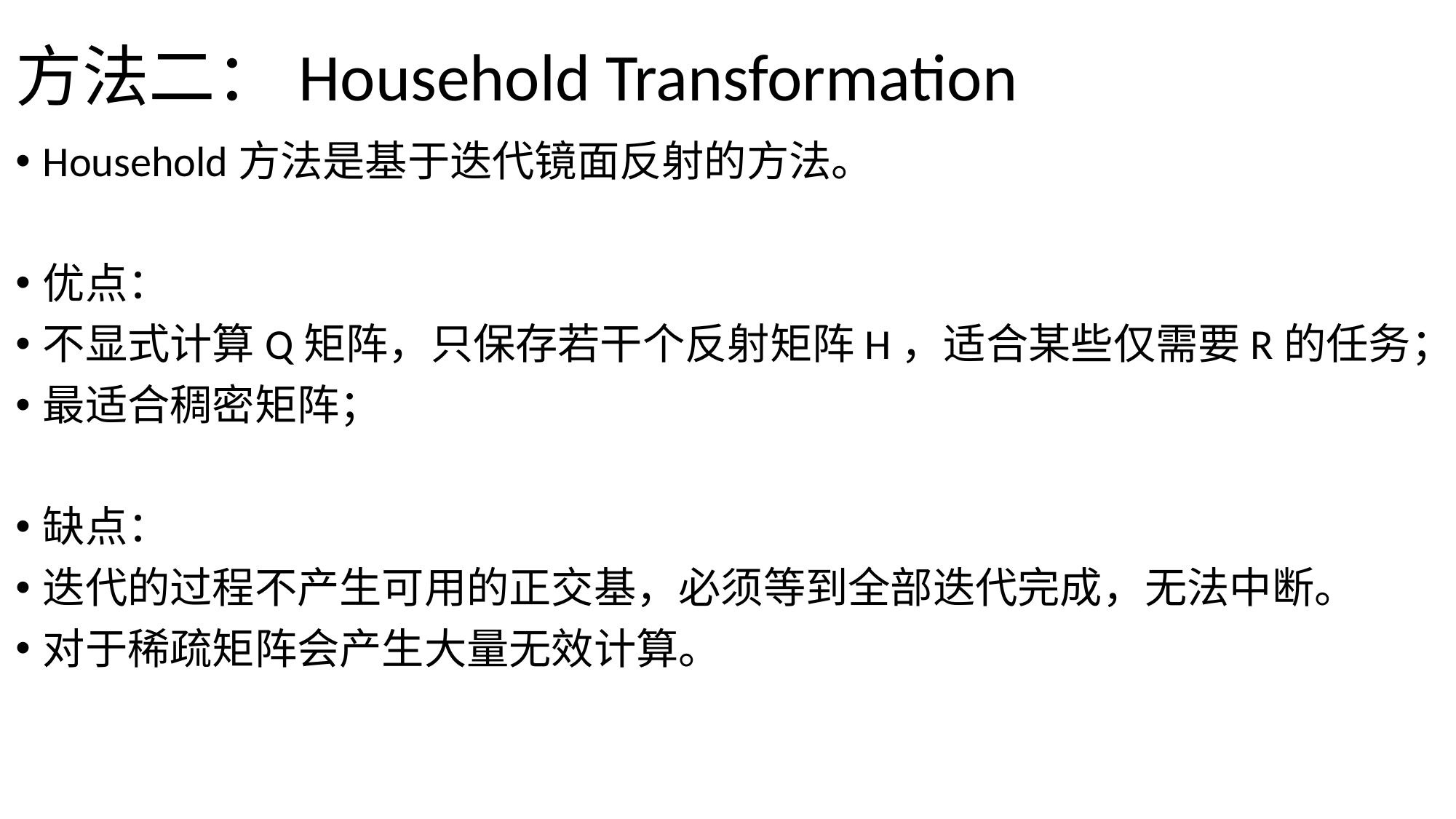

# 方法二：Household Transformation
Household方法是基于迭代镜面反射的方法。

优点：
不显式计算Q矩阵，只保存若干个反射矩阵H，适合某些仅需要R的任务；
最适合稠密矩阵；

缺点：
迭代的过程不产生可用的正交基，必须等到全部迭代完成，无法中断。
对于稀疏矩阵会产生大量无效计算。